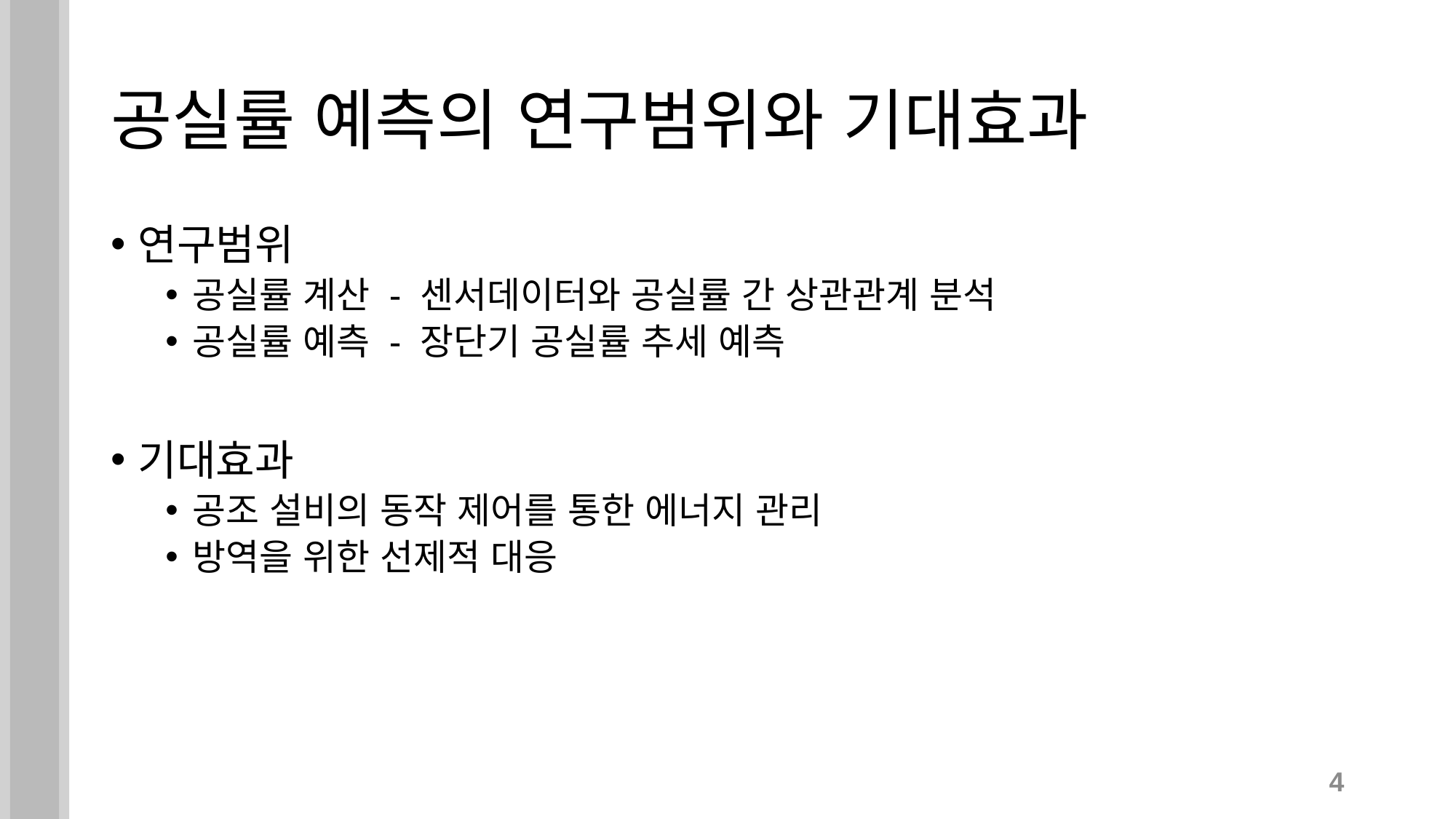

# 공실률 예측의 연구범위와 기대효과
연구범위
공실률 계산 - 센서데이터와 공실률 간 상관관계 분석
공실률 예측 - 장단기 공실률 추세 예측

기대효과
공조 설비의 동작 제어를 통한 에너지 관리
방역을 위한 선제적 대응

4